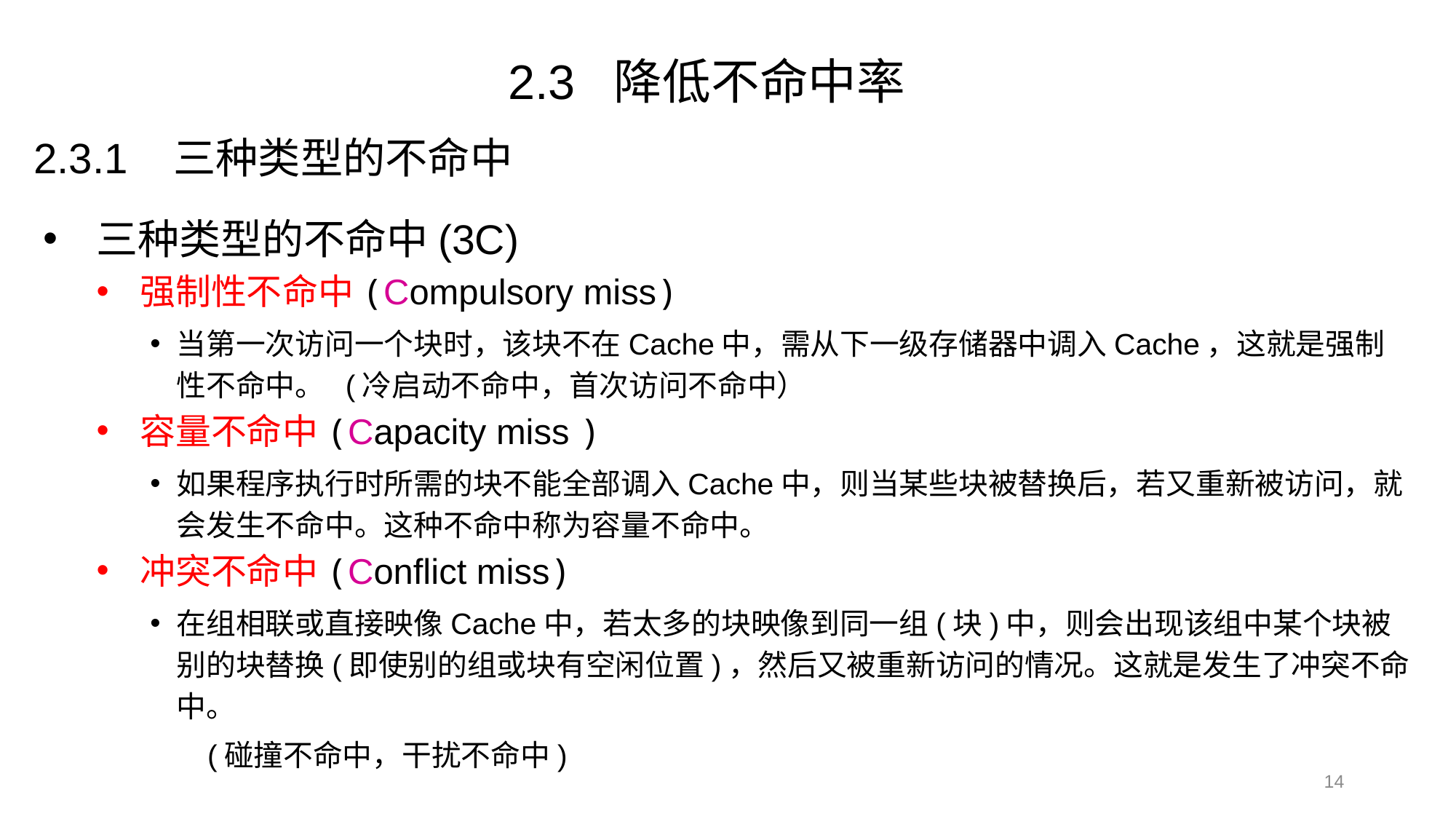

2.3  降低不命中率
2.3.1   三种类型的不命中
三种类型的不命中(3C)
 强制性不命中(Compulsory miss)
当第一次访问一个块时，该块不在Cache中，需从下一级存储器中调入Cache，这就是强制性不命中。  (冷启动不命中，首次访问不命中）
 容量不命中(Capacity miss )
如果程序执行时所需的块不能全部调入Cache中，则当某些块被替换后，若又重新被访问，就会发生不命中。这种不命中称为容量不命中。
 冲突不命中(Conflict miss)
在组相联或直接映像Cache中，若太多的块映像到同一组(块)中，则会出现该组中某个块被别的块替换(即使别的组或块有空闲位置)，然后又被重新访问的情况。这就是发生了冲突不命中。
       (碰撞不命中，干扰不命中)
14